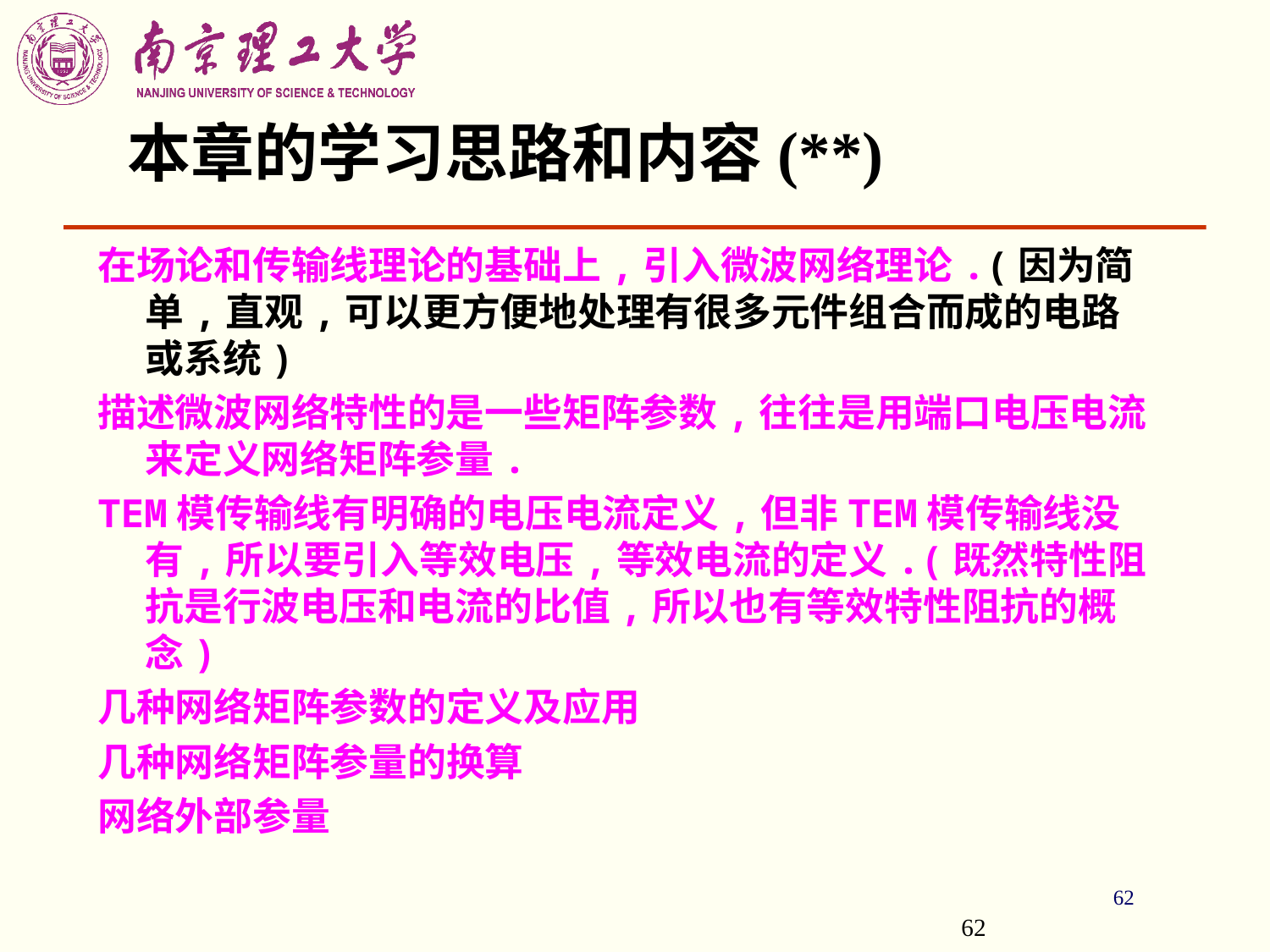

# 本章的学习思路和内容(**)
在场论和传输线理论的基础上,引入微波网络理论.(因为简单,直观,可以更方便地处理有很多元件组合而成的电路或系统)
描述微波网络特性的是一些矩阵参数,往往是用端口电压电流来定义网络矩阵参量.
TEM模传输线有明确的电压电流定义,但非TEM模传输线没有,所以要引入等效电压,等效电流的定义.(既然特性阻抗是行波电压和电流的比值,所以也有等效特性阻抗的概念)
几种网络矩阵参数的定义及应用
几种网络矩阵参量的换算
网络外部参量

62